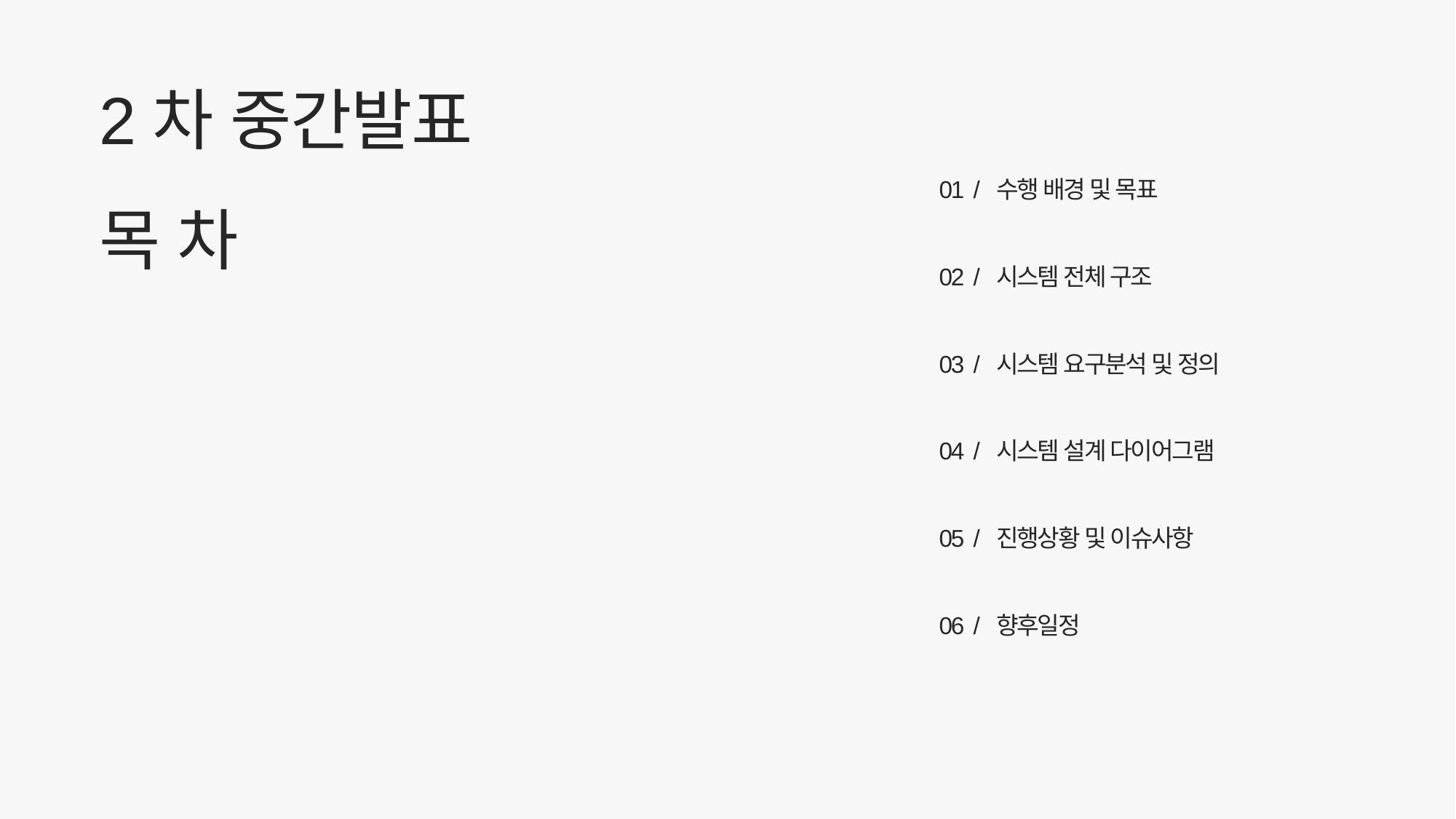

2차 중간발표
목 차
01  /  수행 배경 및 목표

02  /  시스템 전체 구조

03  /  시스템 요구분석 및 정의

04  /  시스템 설계 다이어그램

05  /  진행상황 및 이슈사항

06  /  향후일정